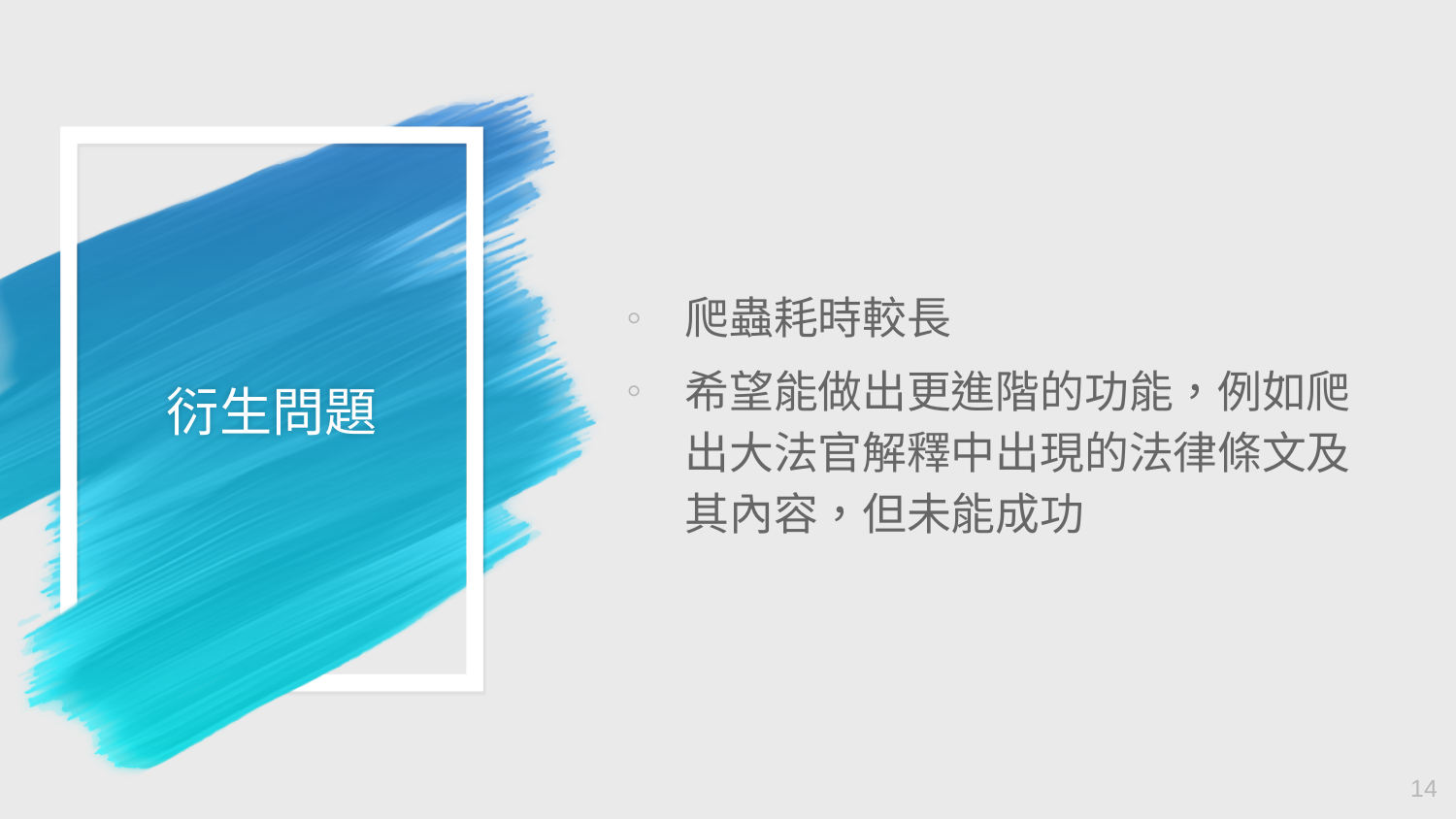

爬蟲耗時較長
希望能做出更進階的功能，例如爬出大法官解釋中出現的法律條文及其內容，但未能成功
# 衍生問題
14